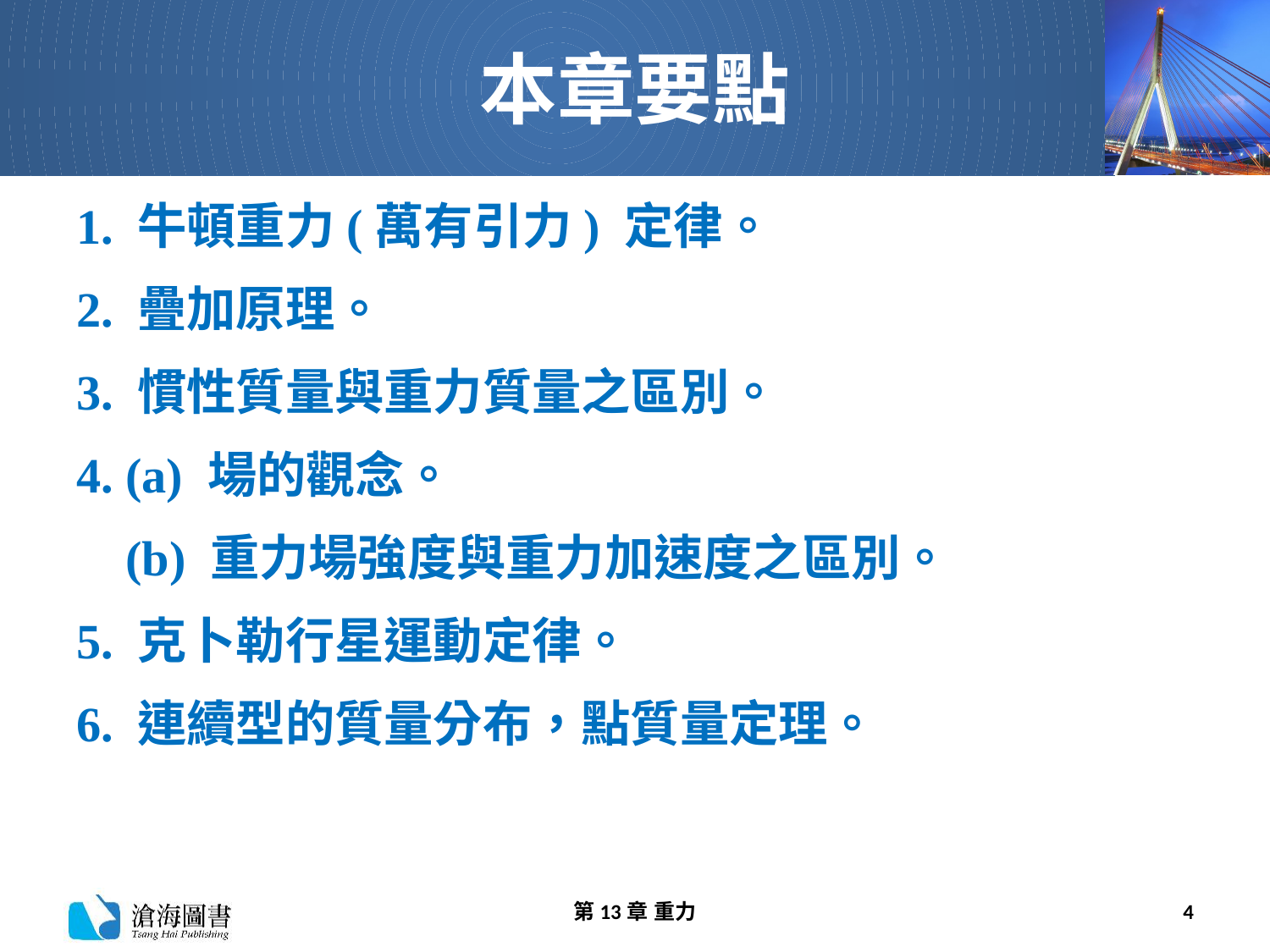

# 本章要點
1. 牛頓重力(萬有引力) 定律。
2. 疊加原理。
3. 慣性質量與重力質量之區別。
4. (a) 場的觀念。
(b) 重力場強度與重力加速度之區別。
5. 克卜勒行星運動定律。
6. 連續型的質量分布，點質量定理。

第13章 重力
4